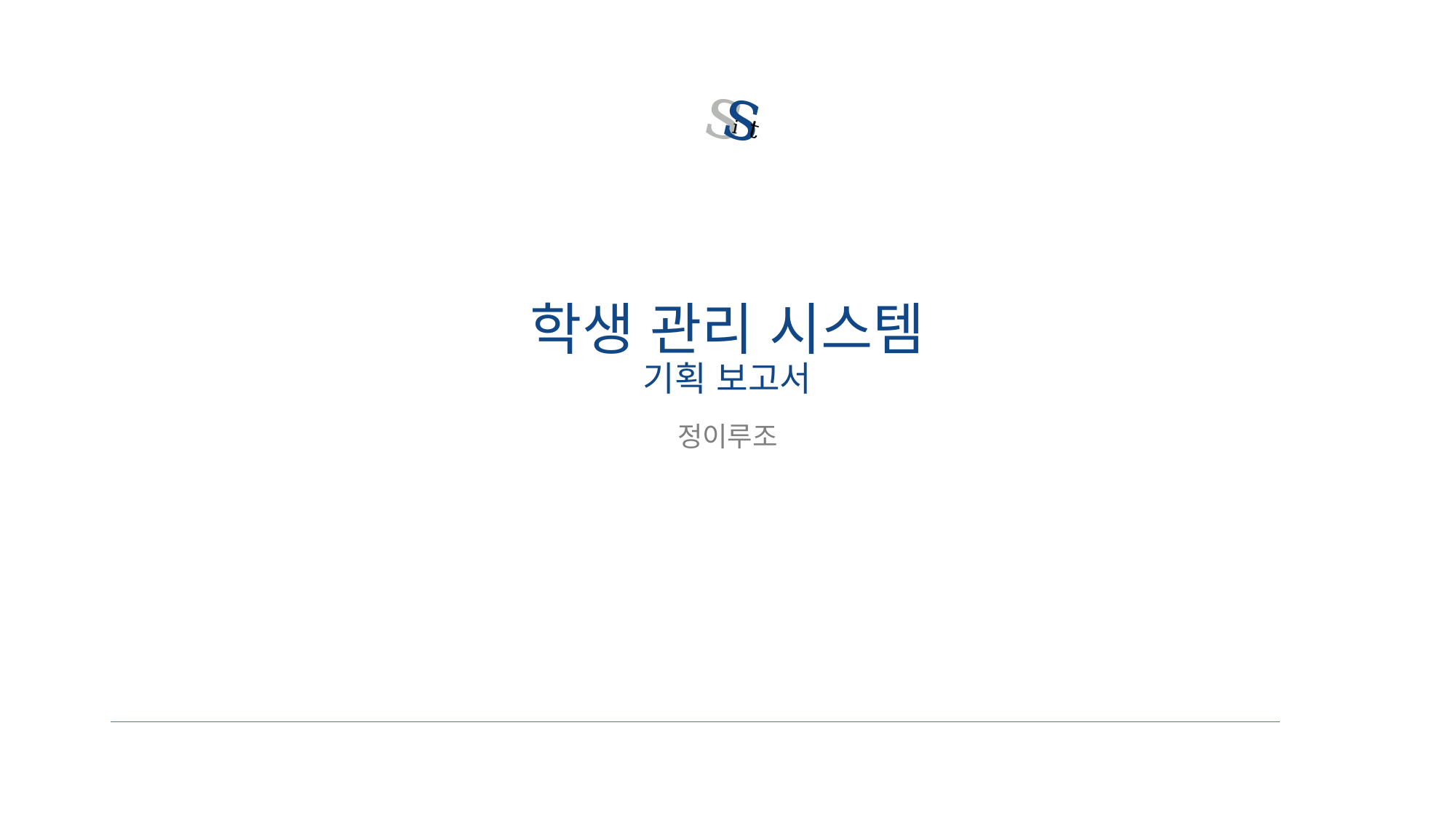

s
s
i
t
# 학생 관리 시스템 기획 보고서
정이루조